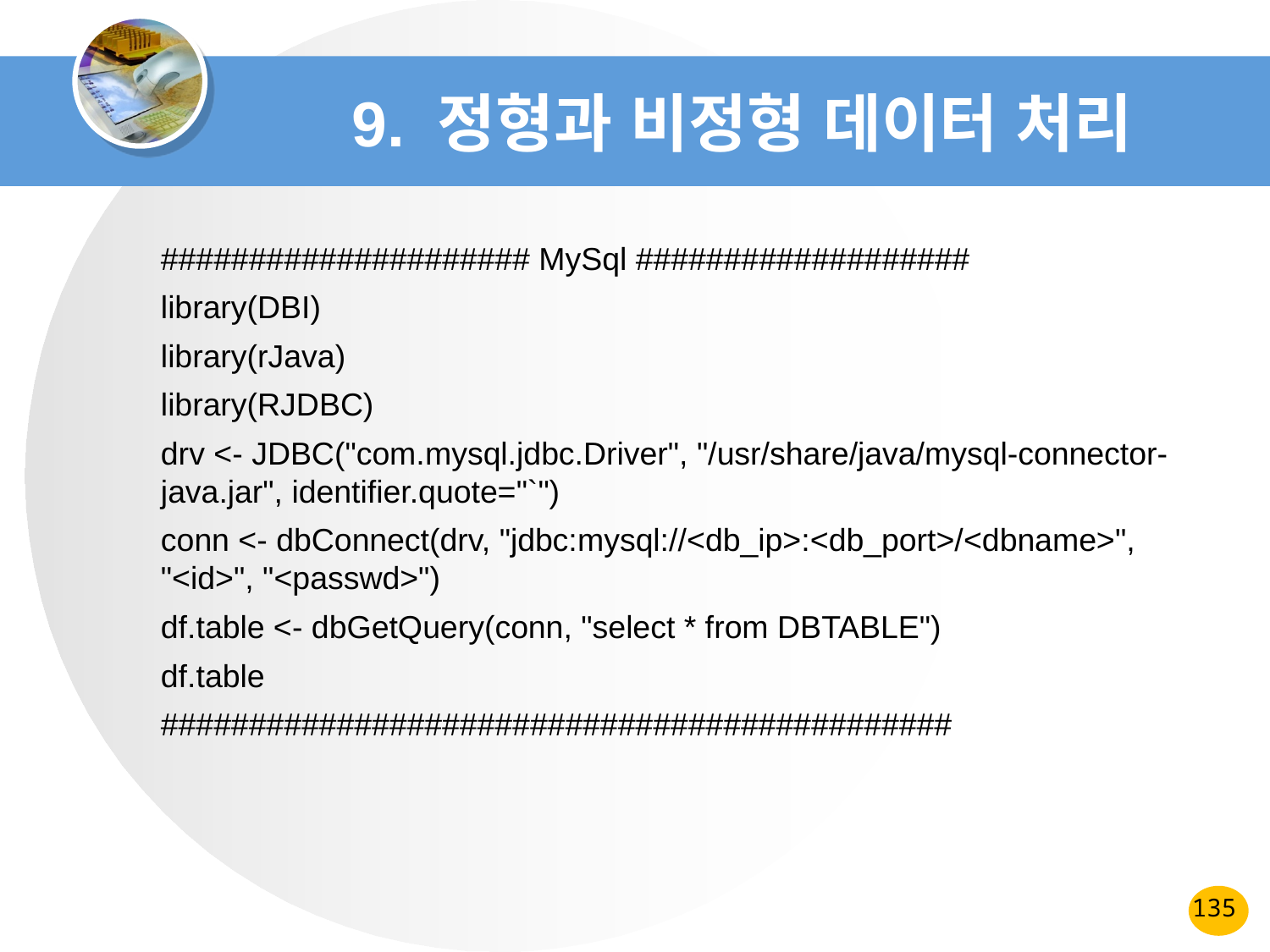

# 9. 정형과 비정형 데이터 처리
##################### MySql ###################
library(DBI)
library(rJava)
library(RJDBC)
drv <- JDBC("com.mysql.jdbc.Driver", "/usr/share/java/mysql-connector-java.jar", identifier.quote="`")
conn <- dbConnect(drv, "jdbc:mysql://<db_ip>:<db_port>/<dbname>", "<id>", "<passwd>")
df.table <- dbGetQuery(conn, "select * from DBTABLE")
df.table
#############################################
135